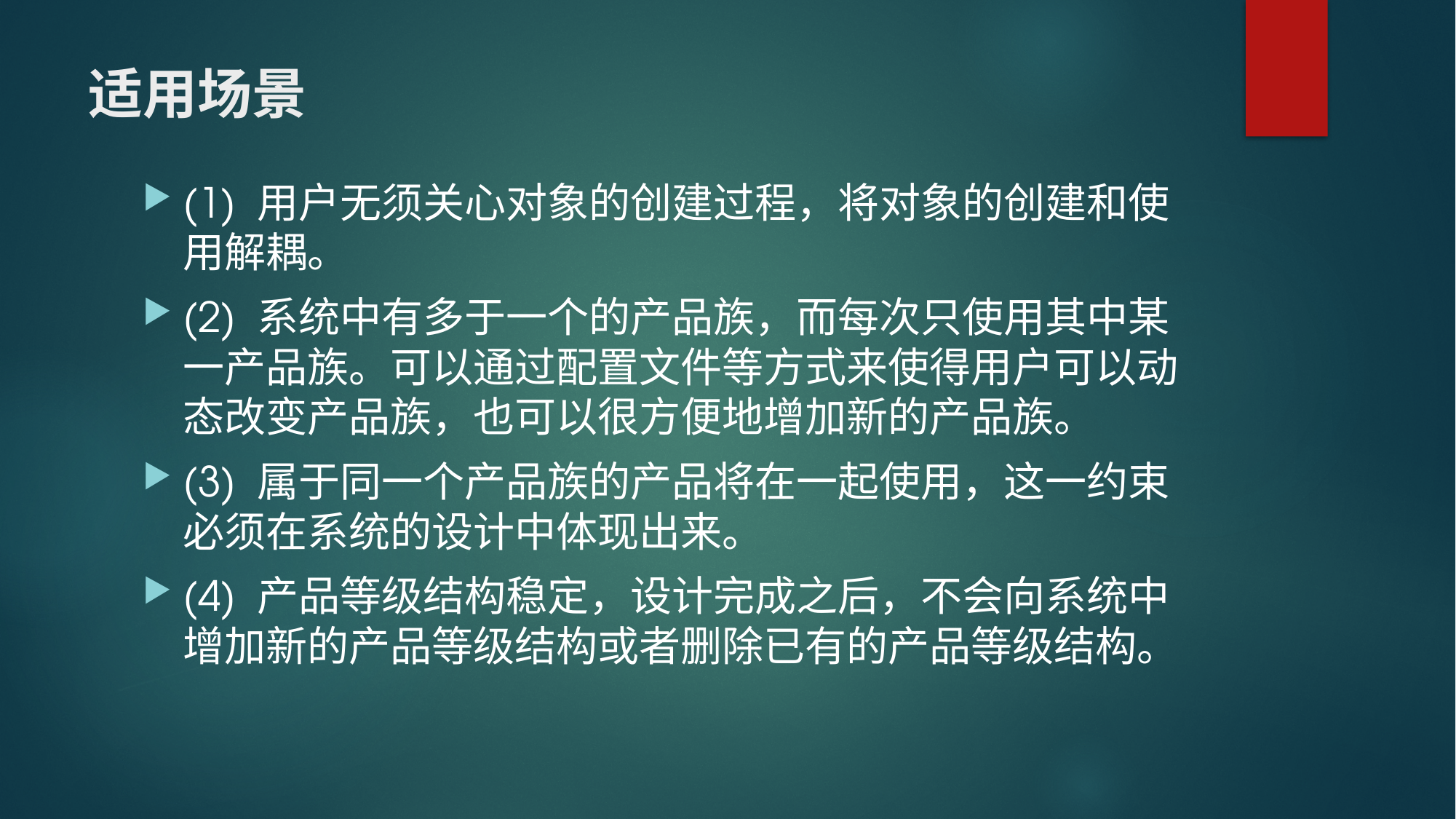

# 适用场景
(1) 用户无须关心对象的创建过程，将对象的创建和使用解耦。
(2) 系统中有多于一个的产品族，而每次只使用其中某一产品族。可以通过配置文件等方式来使得用户可以动态改变产品族，也可以很方便地增加新的产品族。
(3) 属于同一个产品族的产品将在一起使用，这一约束必须在系统的设计中体现出来。
(4) 产品等级结构稳定，设计完成之后，不会向系统中增加新的产品等级结构或者删除已有的产品等级结构。